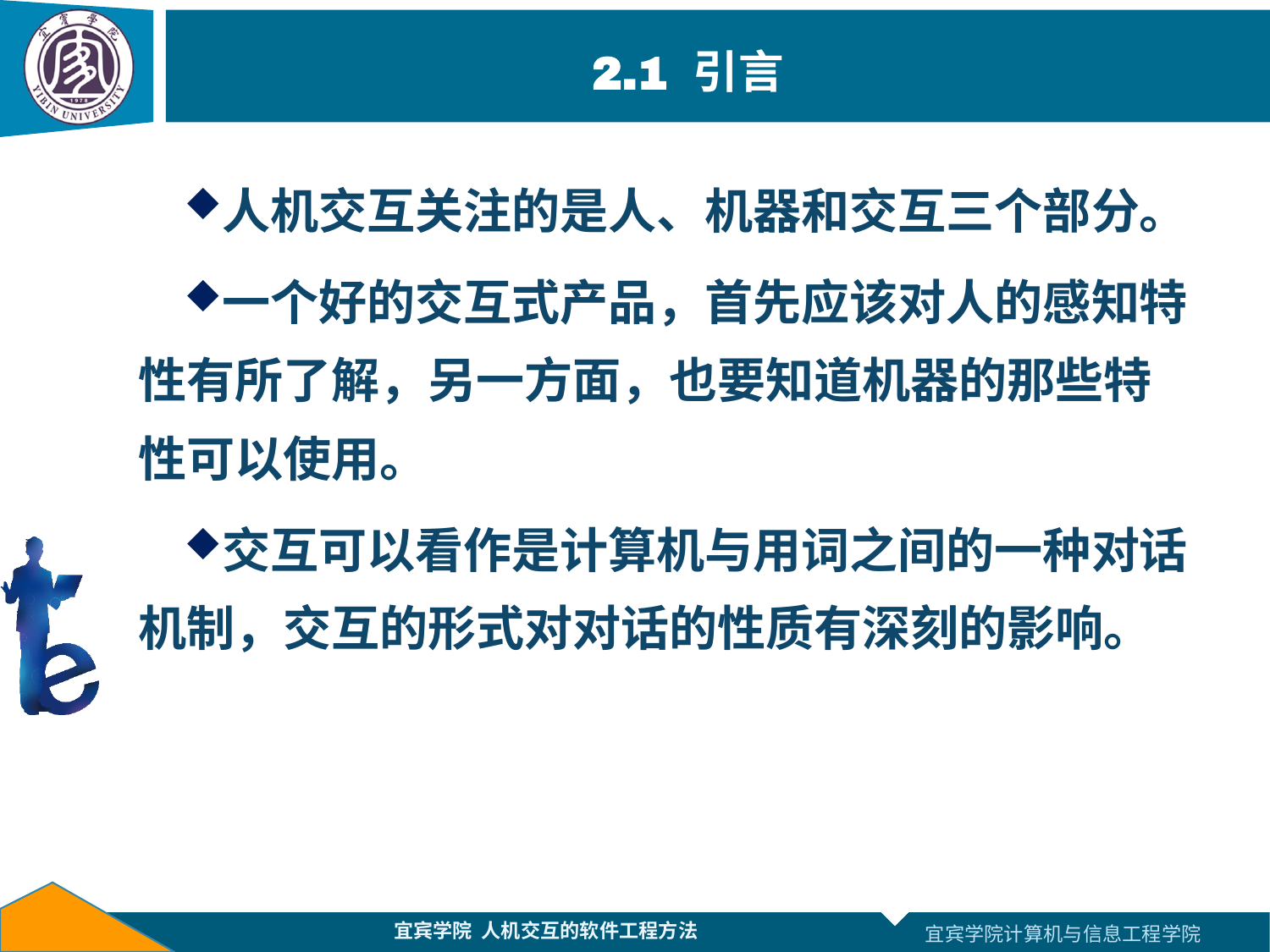

# 2.1 引言
人机交互关注的是人、机器和交互三个部分。
一个好的交互式产品，首先应该对人的感知特性有所了解，另一方面，也要知道机器的那些特性可以使用。
交互可以看作是计算机与用词之间的一种对话机制，交互的形式对对话的性质有深刻的影响。
2
宜宾学院  人机交互的软件工程方法